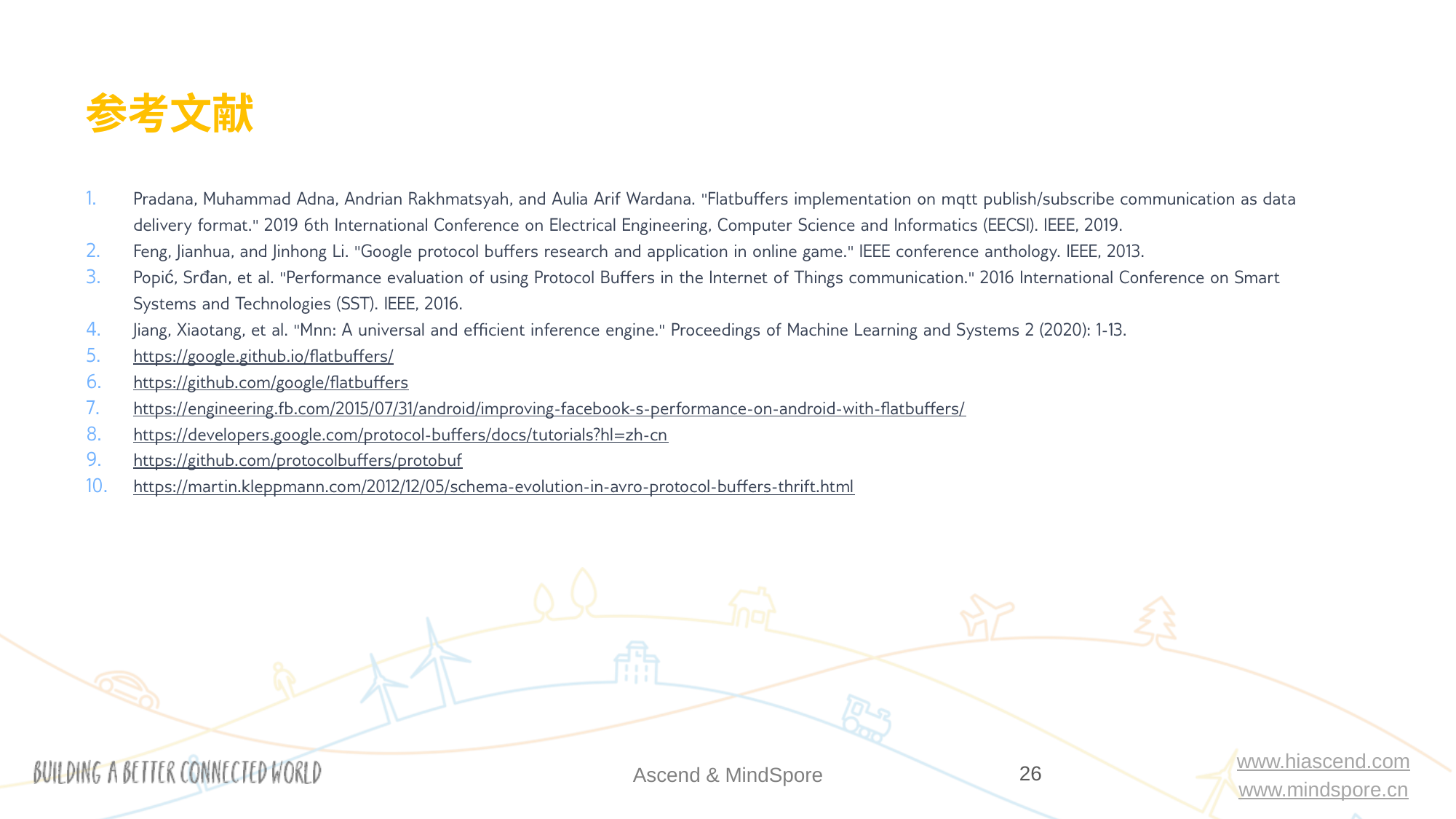

# 参考文献
Pradana, Muhammad Adna, Andrian Rakhmatsyah, and Aulia Arif Wardana. "Flatbuffers implementation on mqtt publish/subscribe communication as data delivery format." 2019 6th International Conference on Electrical Engineering, Computer Science and Informatics (EECSI). IEEE, 2019.
Feng, Jianhua, and Jinhong Li. "Google protocol buffers research and application in online game." IEEE conference anthology. IEEE, 2013.
Popić, Srđan, et al. "Performance evaluation of using Protocol Buffers in the Internet of Things communication." 2016 International Conference on Smart Systems and Technologies (SST). IEEE, 2016.
Jiang, Xiaotang, et al. "Mnn: A universal and efficient inference engine." Proceedings of Machine Learning and Systems 2 (2020): 1-13.
https://google.github.io/flatbuffers/
https://github.com/google/flatbuffers
https://engineering.fb.com/2015/07/31/android/improving-facebook-s-performance-on-android-with-flatbuffers/
https://developers.google.com/protocol-buffers/docs/tutorials?hl=zh-cn
https://github.com/protocolbuffers/protobuf
https://martin.kleppmann.com/2012/12/05/schema-evolution-in-avro-protocol-buffers-thrift.html